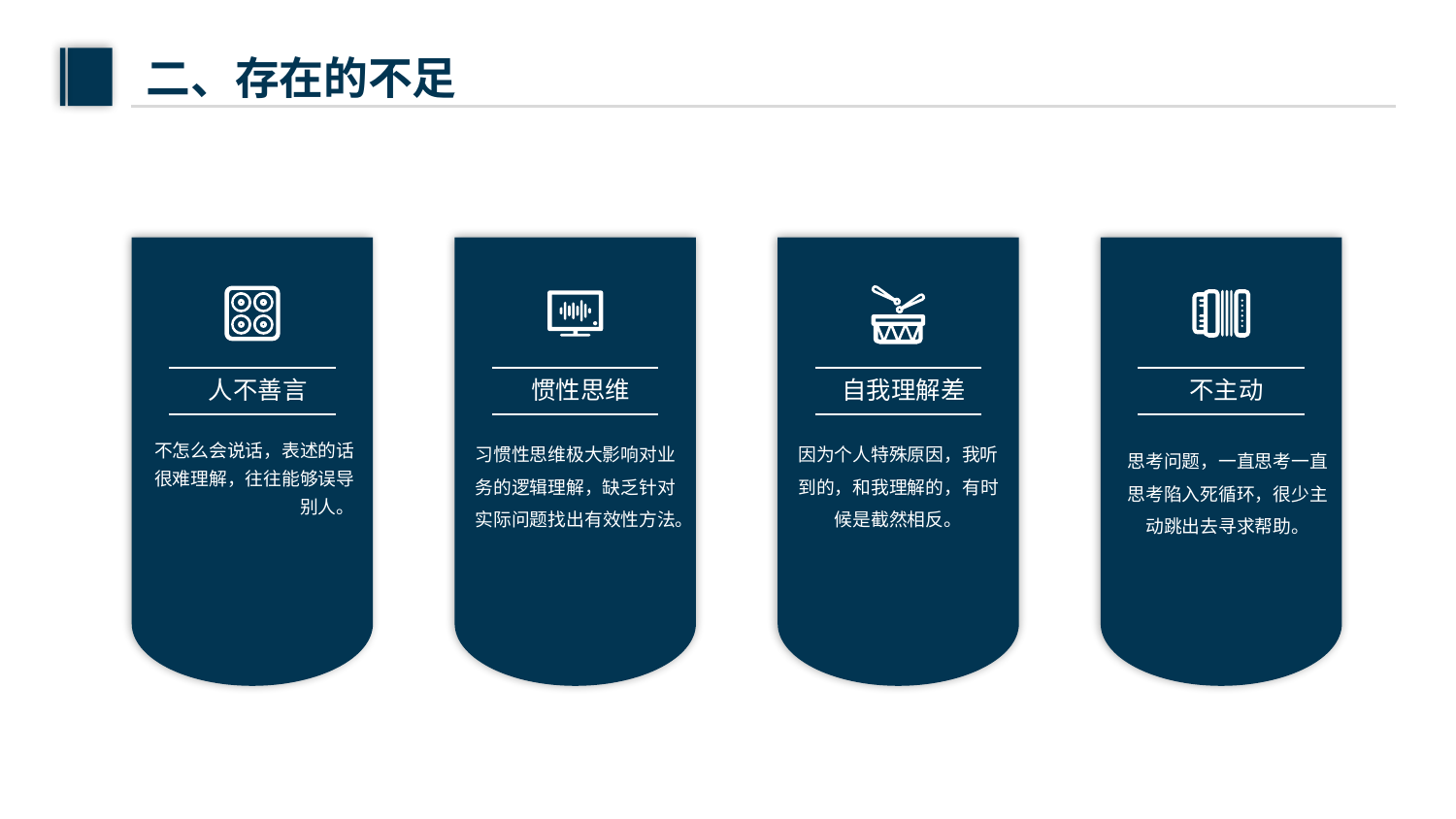

二、存在的不足

人不善言
不怎么会说话，表述的话很难理解，往往能够误导别人。

惯性思维
习惯性思维极大影响对业务的逻辑理解，缺乏针对实际问题找出有效性方法。

自我理解差
因为个人特殊原因，我听到的，和我理解的，有时候是截然相反。

不主动

思考问题，一直思考一直思考陷入死循环，很少主动跳出去寻求帮助。